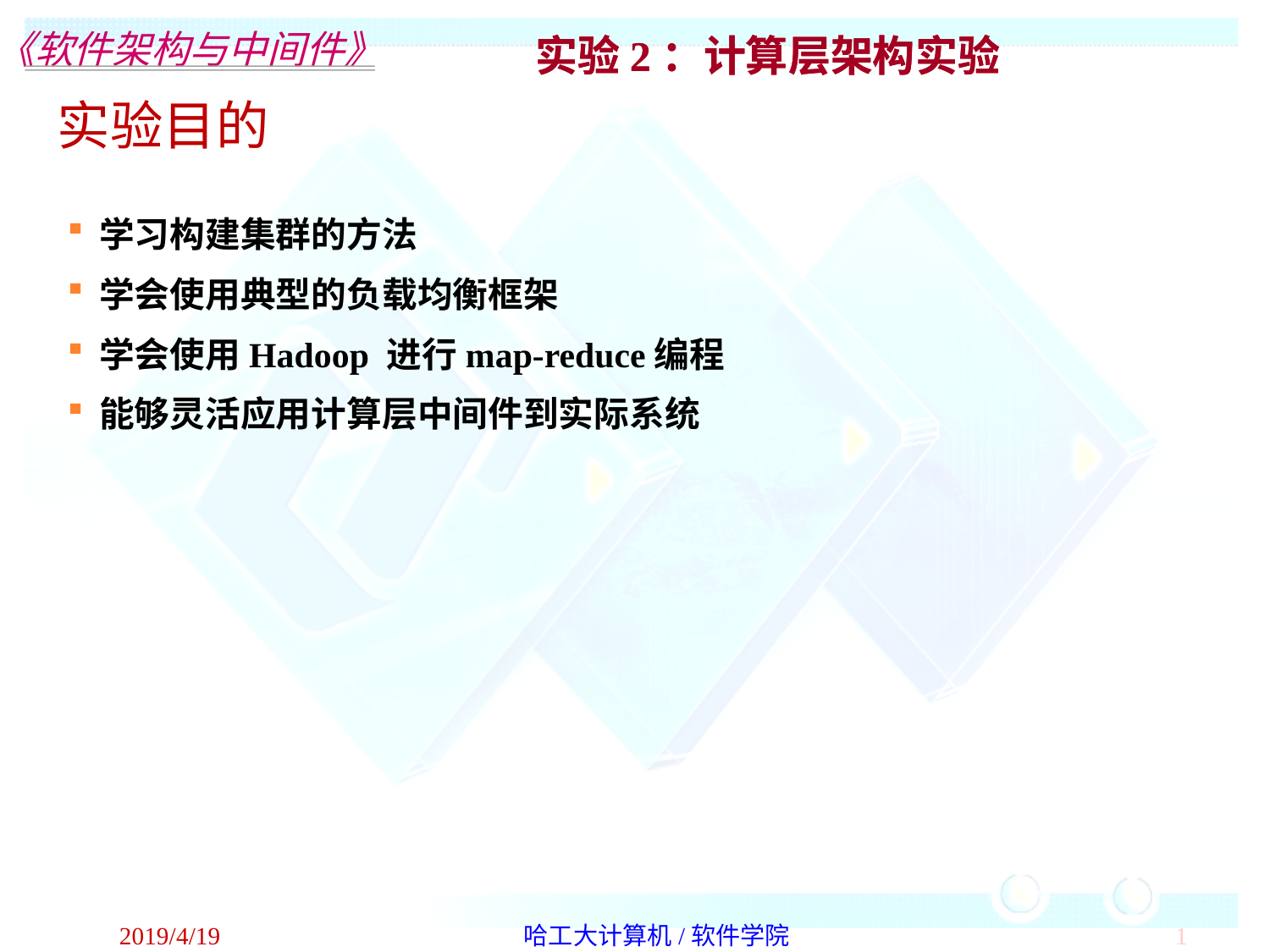

实验2：计算层架构实验
实验目的
学习构建集群的方法
学会使用典型的负载均衡框架
学会使用Hadoop 进行map-reduce编程
能够灵活应用计算层中间件到实际系统